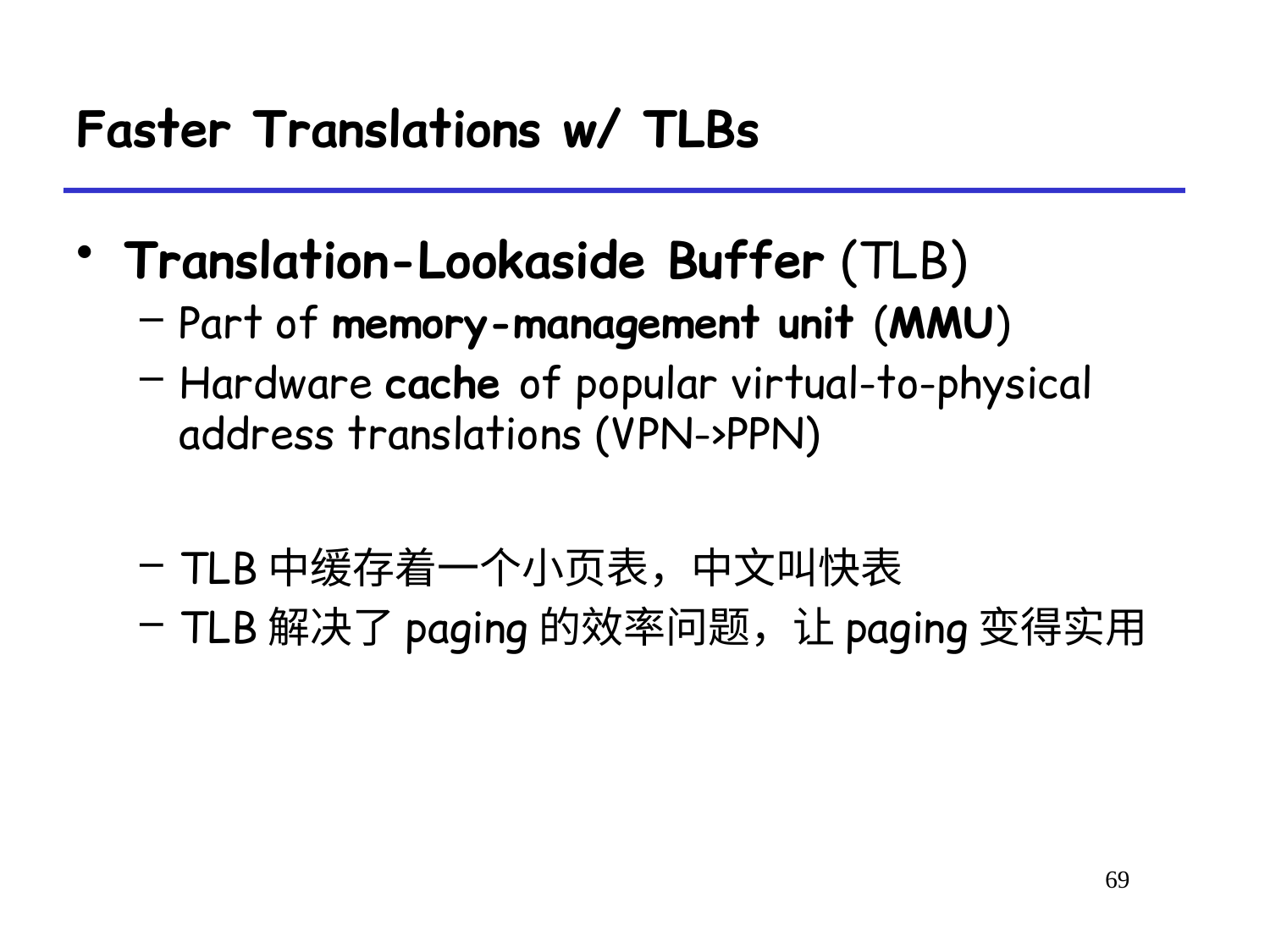

# Faster Translations w/ TLBs
Translation-Lookaside Buffer (TLB)
Part of memory-management unit (MMU)
Hardware cache of popular virtual-to-physical address translations (VPN->PPN)

TLB中缓存着一个小页表，中文叫快表
TLB解决了paging的效率问题，让paging变得实用
69